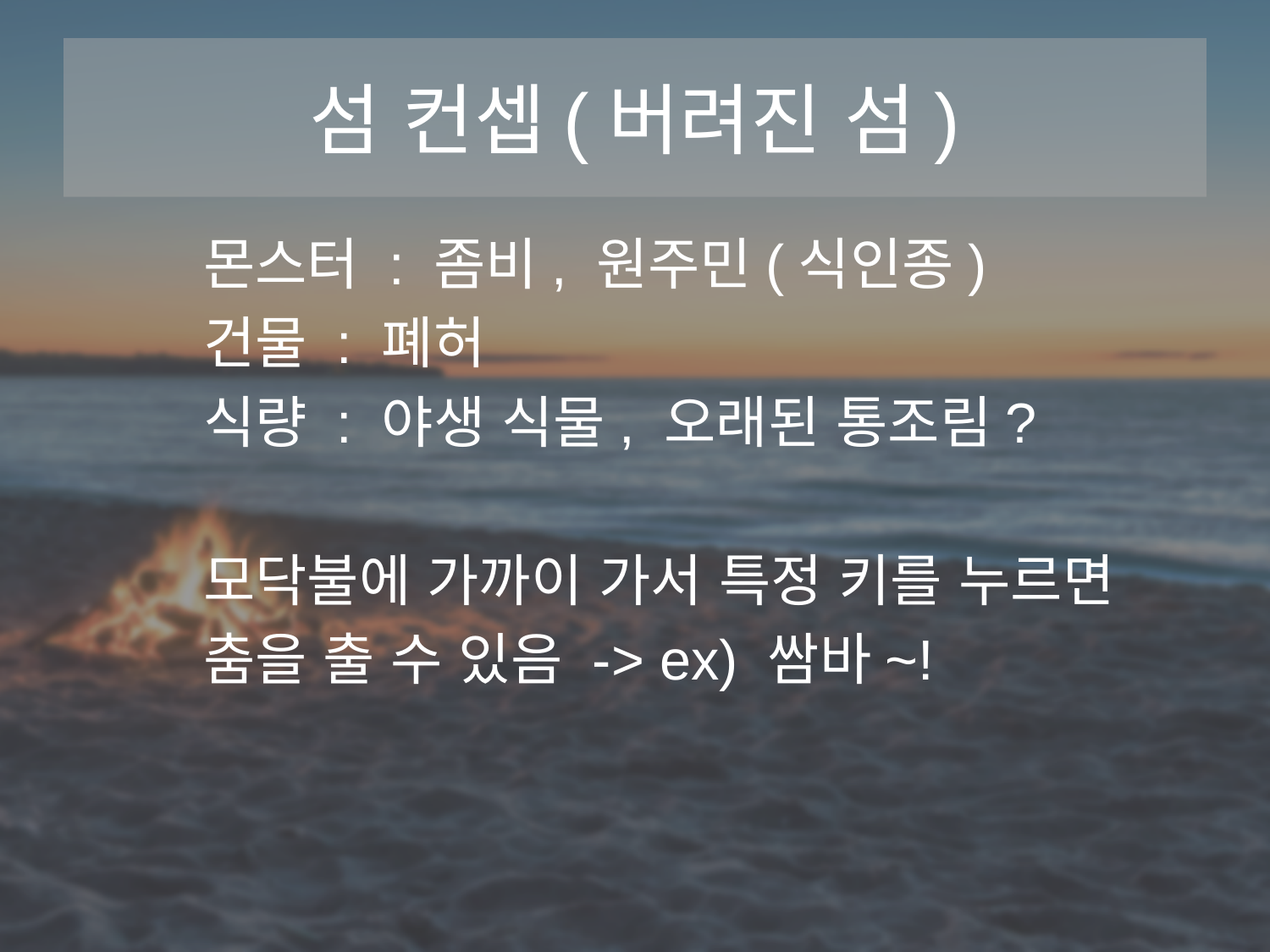

# 섬 컨셉	(버려진 섬)
	몬스터 : 좀비, 원주민(식인종)
	건물 : 폐허
	식량 : 야생 식물, 오래된 통조림?

	모닥불에 가까이 가서 특정 키를 누르면
	춤을 출 수 있음 -> ex) 쌈바~!